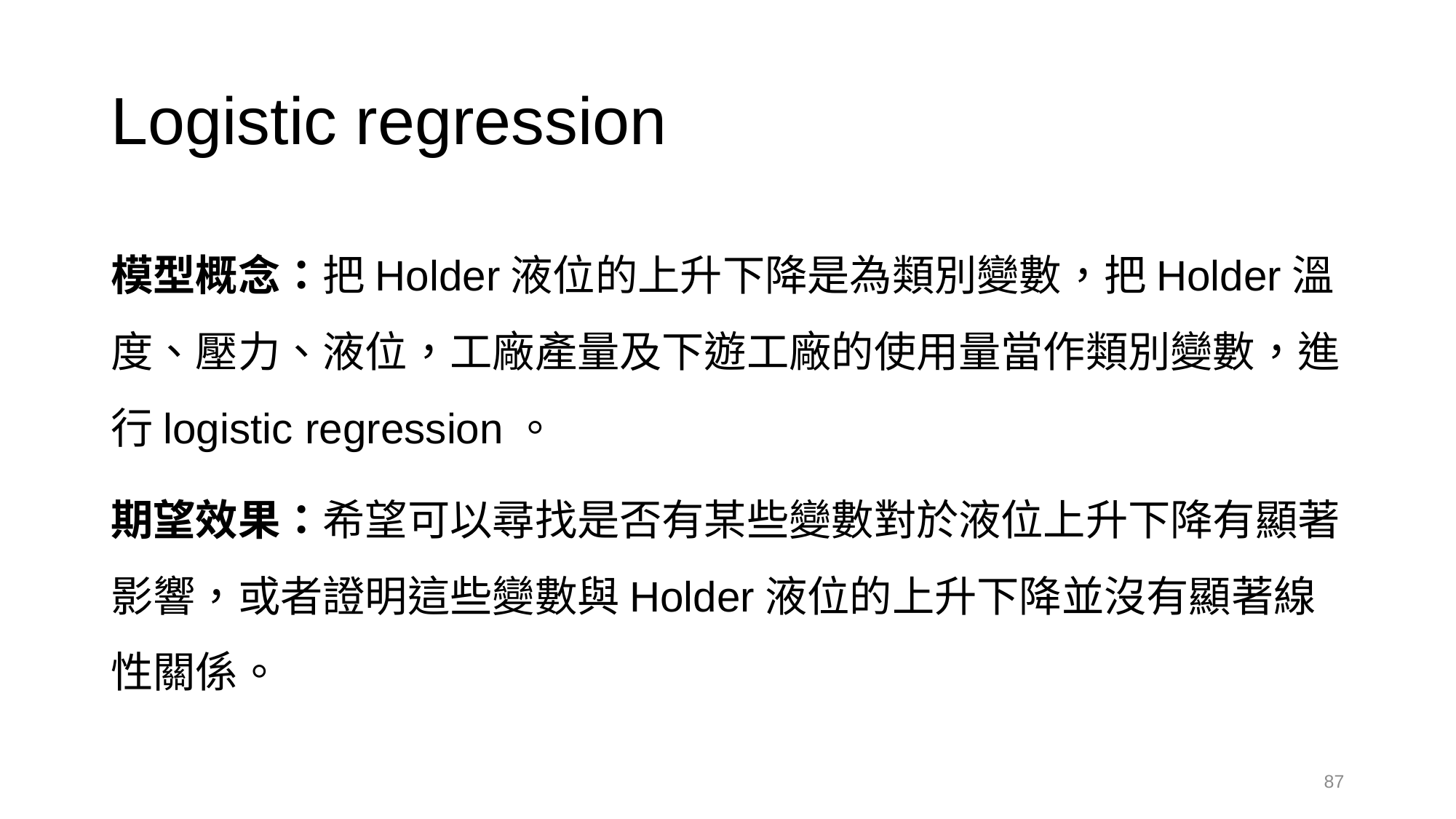

# Logistic regression
模型概念：把Holder液位的上升下降是為類別變數，把Holder溫度、壓力、液位，工廠產量及下遊工廠的使用量當作類別變數，進行logistic regression。
期望效果：希望可以尋找是否有某些變數對於液位上升下降有顯著影響，或者證明這些變數與Holder液位的上升下降並沒有顯著線性關係。
87